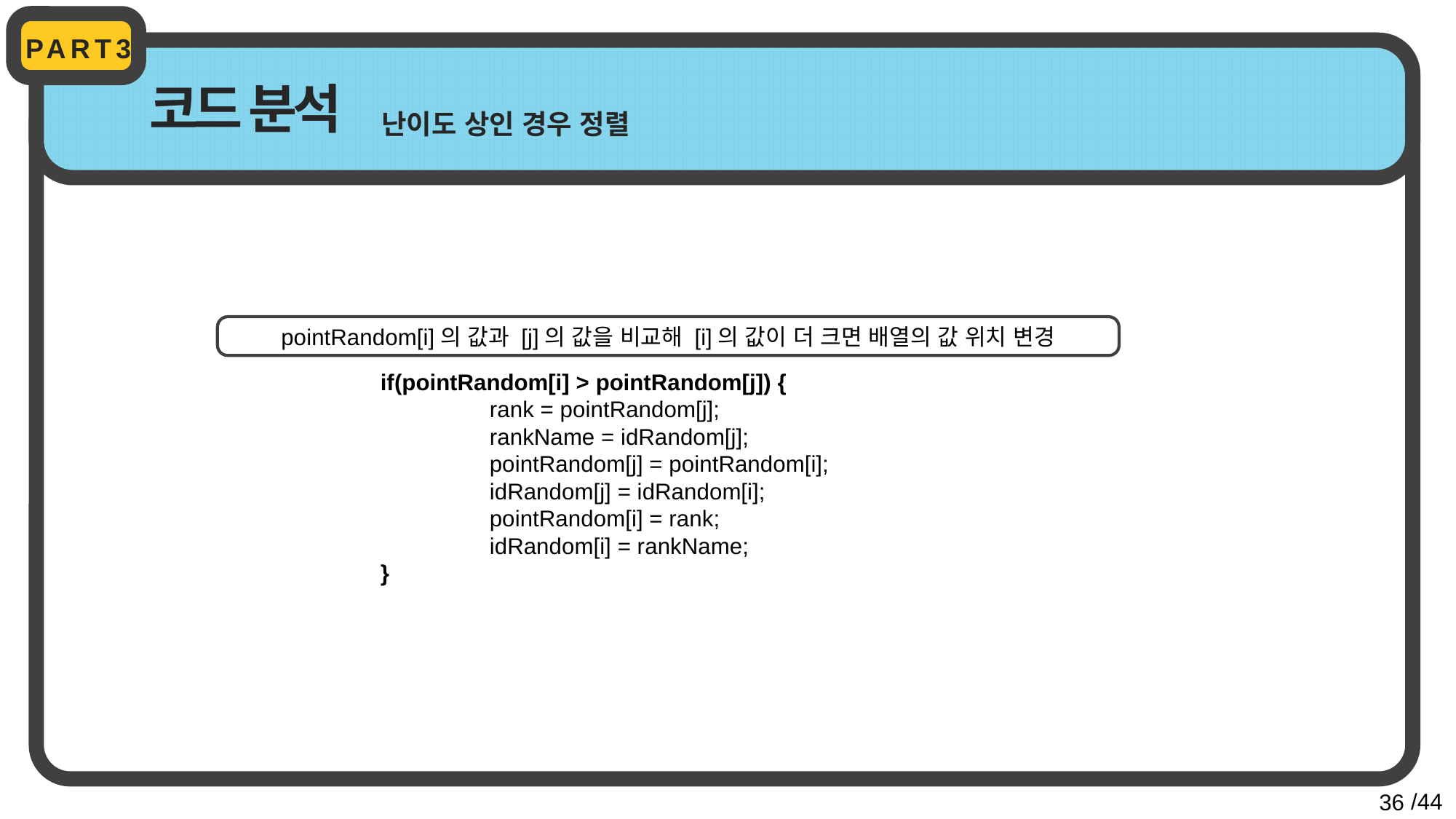

PART3

코드 분석
난이도 상인 경우 정렬
pointRandom[i]의 값과 [j]의 값을 비교해 [i]의 값이 더 크면 배열의 값 위치 변경
		if(pointRandom[i] > pointRandom[j]) {
			rank = pointRandom[j];
			rankName = idRandom[j];
			pointRandom[j] = pointRandom[i];
			idRandom[j] = idRandom[i];
			pointRandom[i] = rank;
			idRandom[i] = rankName;
		}
36